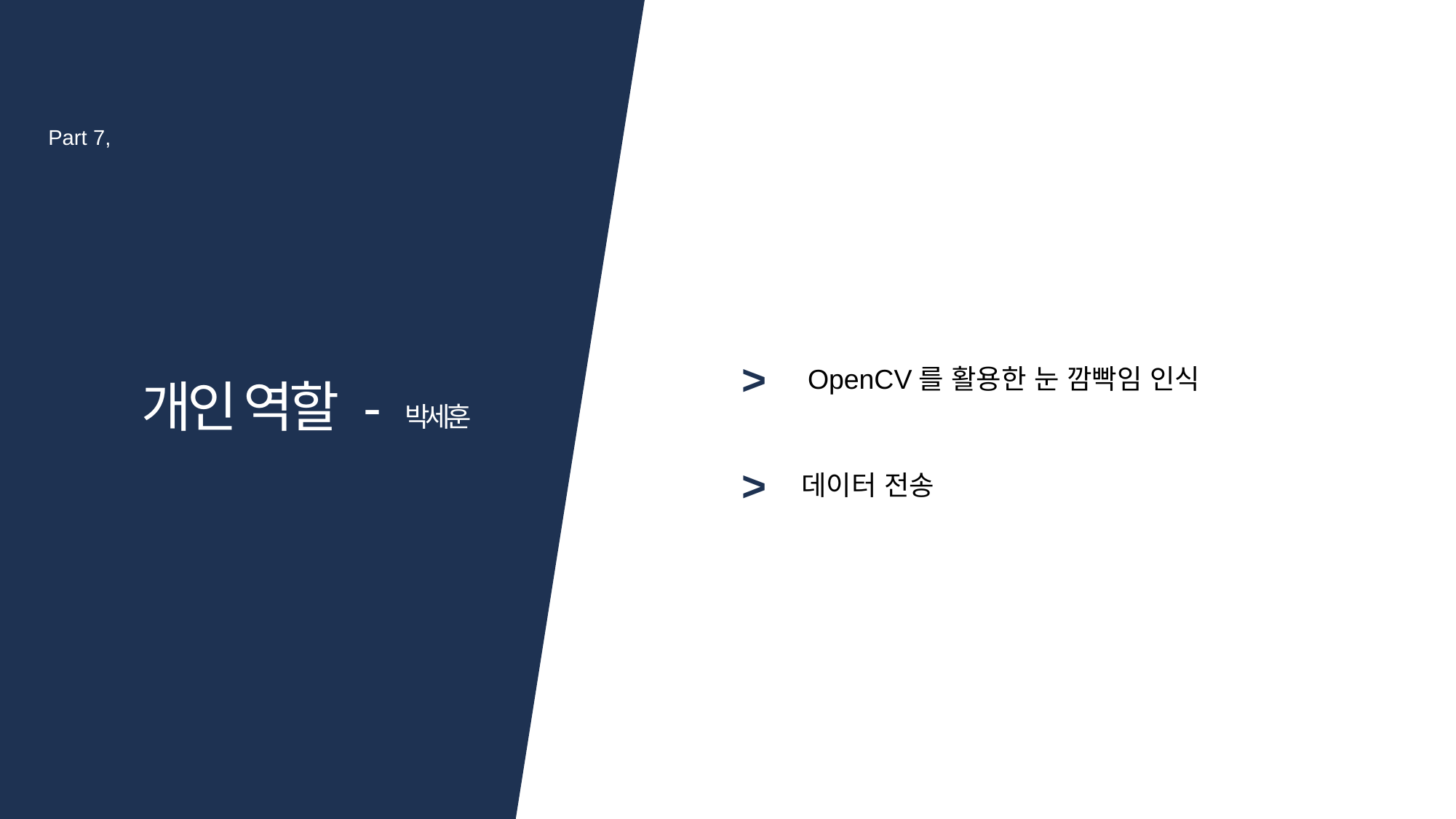

Part 7,
>
OpenCV를 활용한 눈 깜빡임 인식
개인 역할 - 박세훈
>
데이터 전송

<그림 11 시스템 구성도>